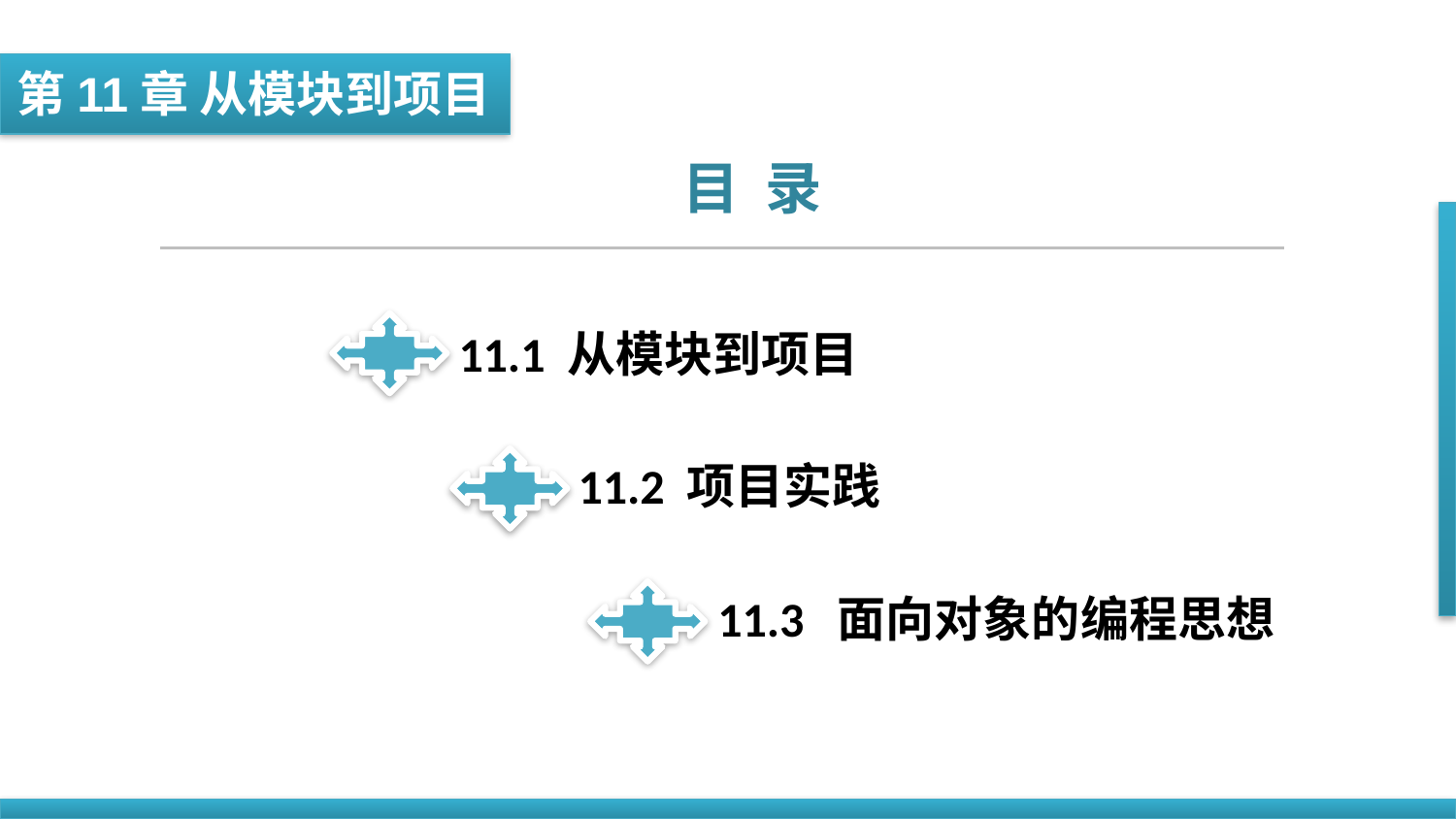

第11章 从模块到项目
目  录

11.1 从模块到项目

11.2 项目实践

11.3  面向对象的编程思想